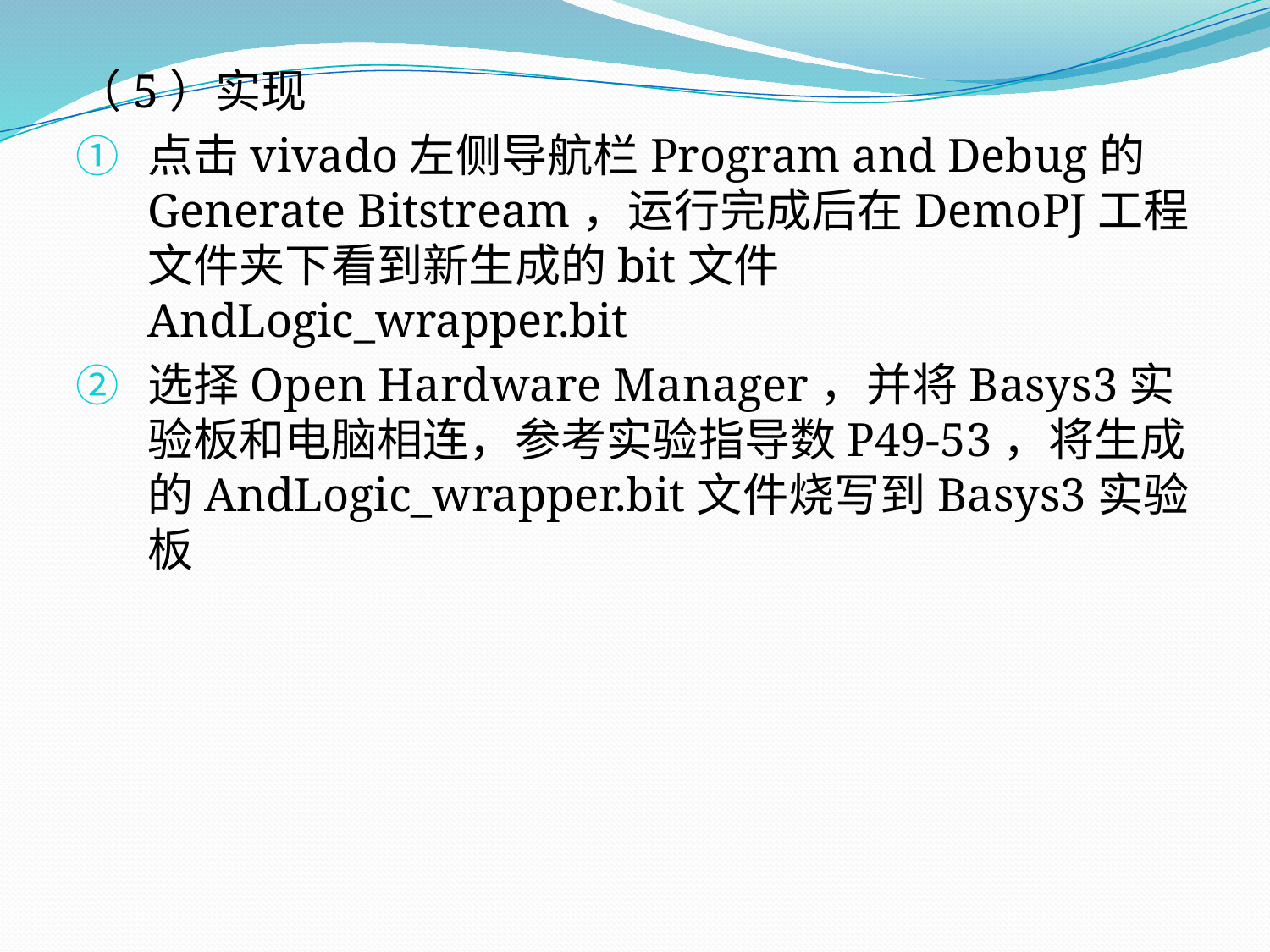

（5）实现
点击vivado左侧导航栏Program and Debug的Generate Bitstream，运行完成后在DemoPJ工程文件夹下看到新生成的bit文件AndLogic_wrapper.bit
选择Open Hardware Manager，并将Basys3实验板和电脑相连，参考实验指导数P49-53，将生成的AndLogic_wrapper.bit文件烧写到Basys3实验板